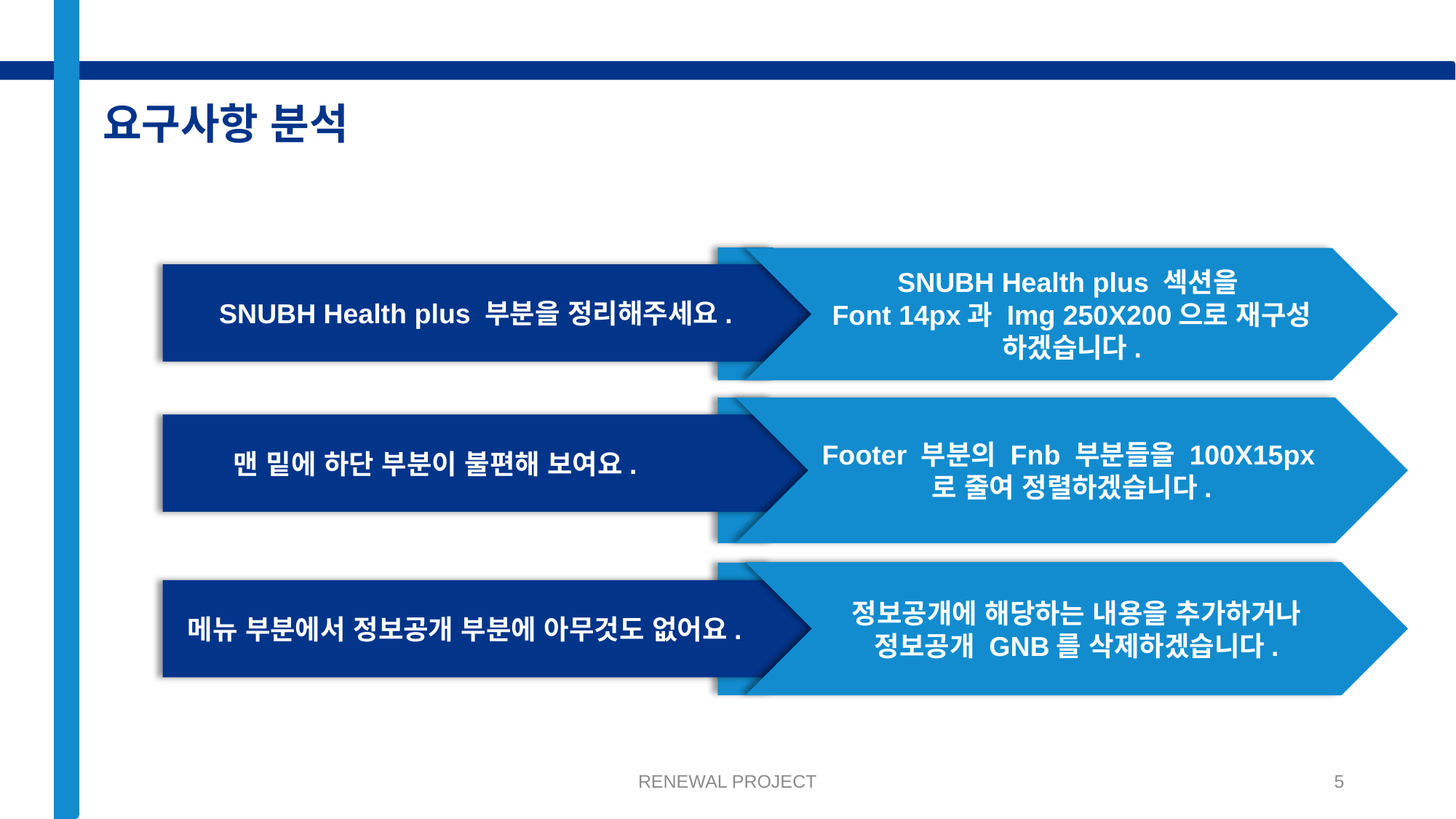

요구사항 분석

SNUBH Health plus 섹션을
Font 14px과 Img 250X200으로 재구성
하겠습니다.
      SNUBH Health plus 부분을 정리해주세요.

Footer 부분의 Fnb 부분들을 100X15px로 줄여 정렬하겠습니다.
       맨 밑에 하단 부분이 불편해 보여요.
정보공개에 해당하는 내용을 추가하거나
정보공개 GNB를 삭제하겠습니다.

 메뉴 부분에서 정보공개 부분에 아무것도 없어요.
RENEWAL PROJECT
5